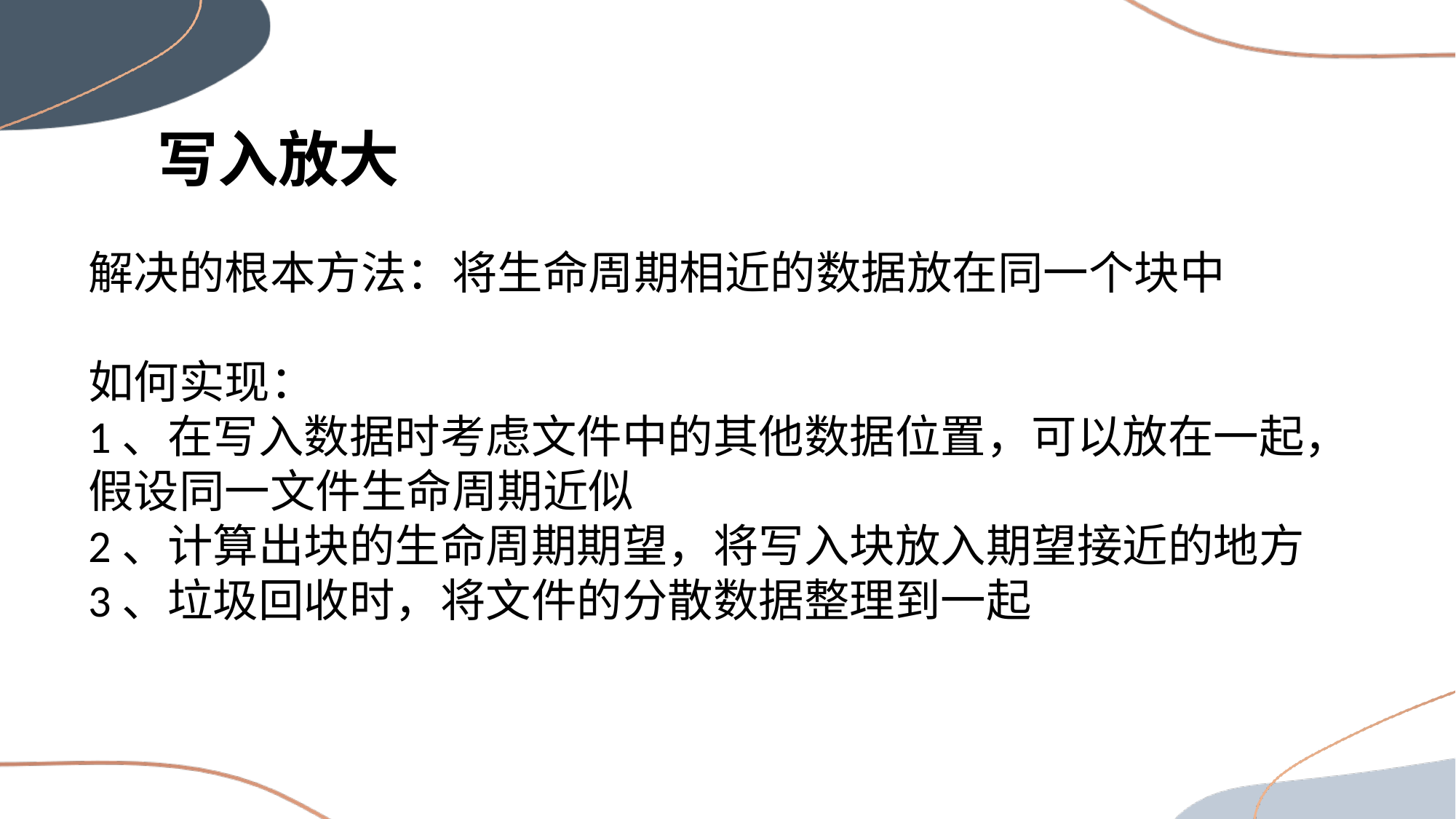

写入放大
解决的根本方法：将生命周期相近的数据放在同一个块中

如何实现：
1、在写入数据时考虑文件中的其他数据位置，可以放在一起，假设同一文件生命周期近似
2、计算出块的生命周期期望，将写入块放入期望接近的地方
3、垃圾回收时，将文件的分散数据整理到一起